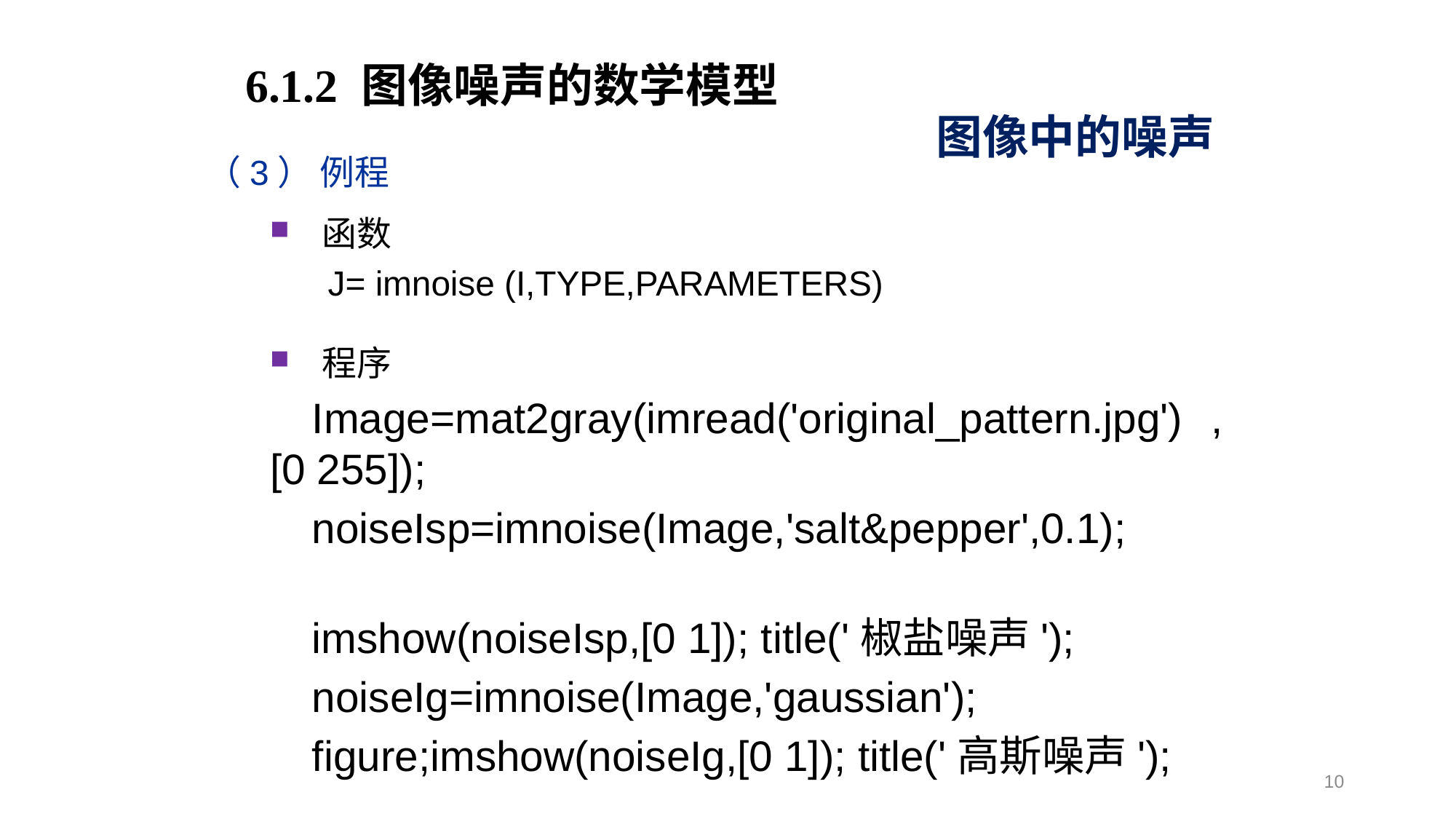

6.1.2 图像噪声的数学模型
图像中的噪声
（3） 例程
函数
      J= imnoise (I,TYPE,PARAMETERS)
程序
Image=mat2gray(imread('original_pattern.jpg') ,[0 255]);
noiseIsp=imnoise(Image,'salt&pepper',0.1);
imshow(noiseIsp,[0 1]); title('椒盐噪声');
noiseIg=imnoise(Image,'gaussian');
figure;imshow(noiseIg,[0 1]); title('高斯噪声');
10